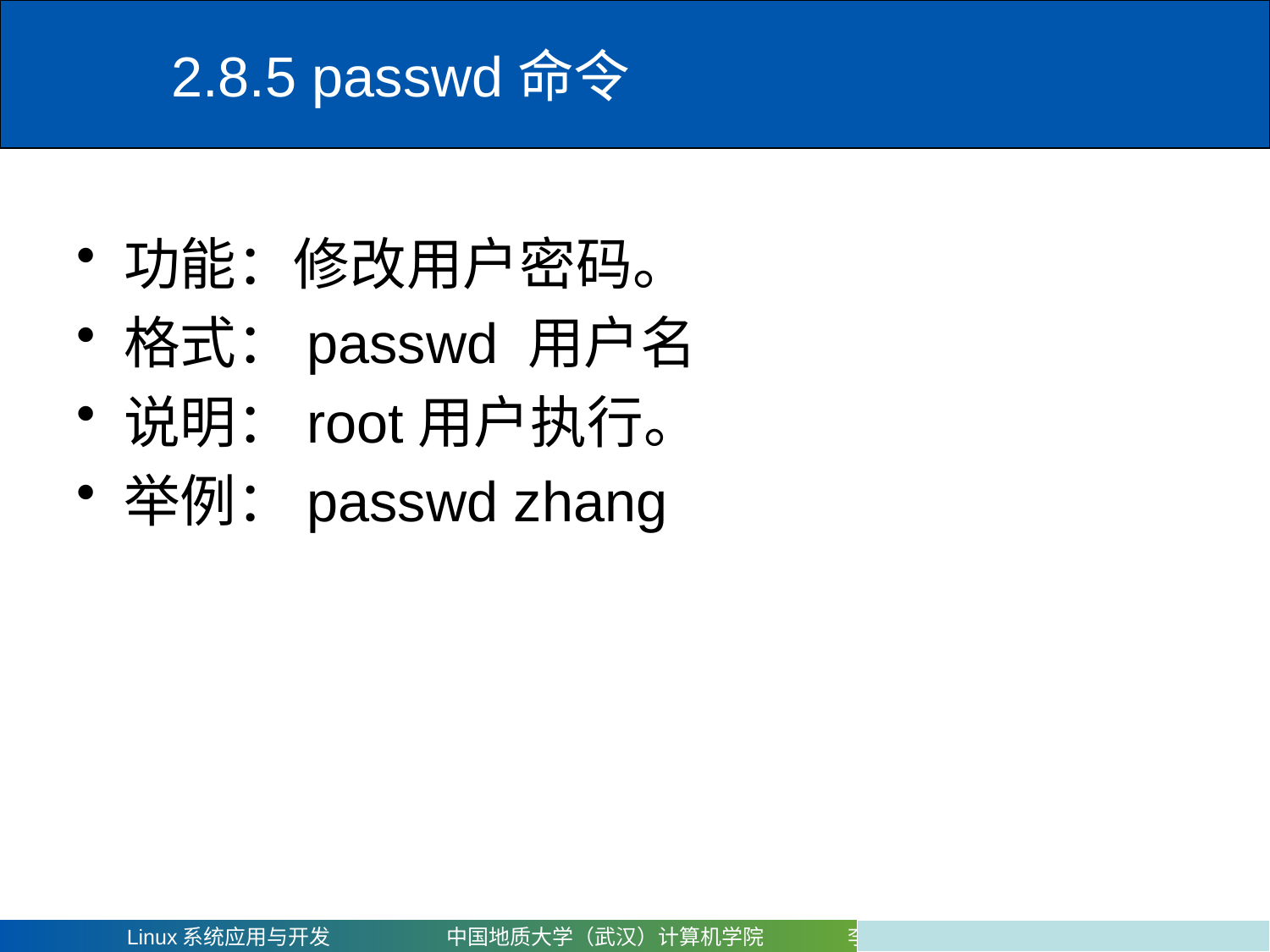

# 2.8.5 passwd命令
功能：修改用户密码。
格式：passwd 用户名
说明：root用户执行。
举例：passwd zhang